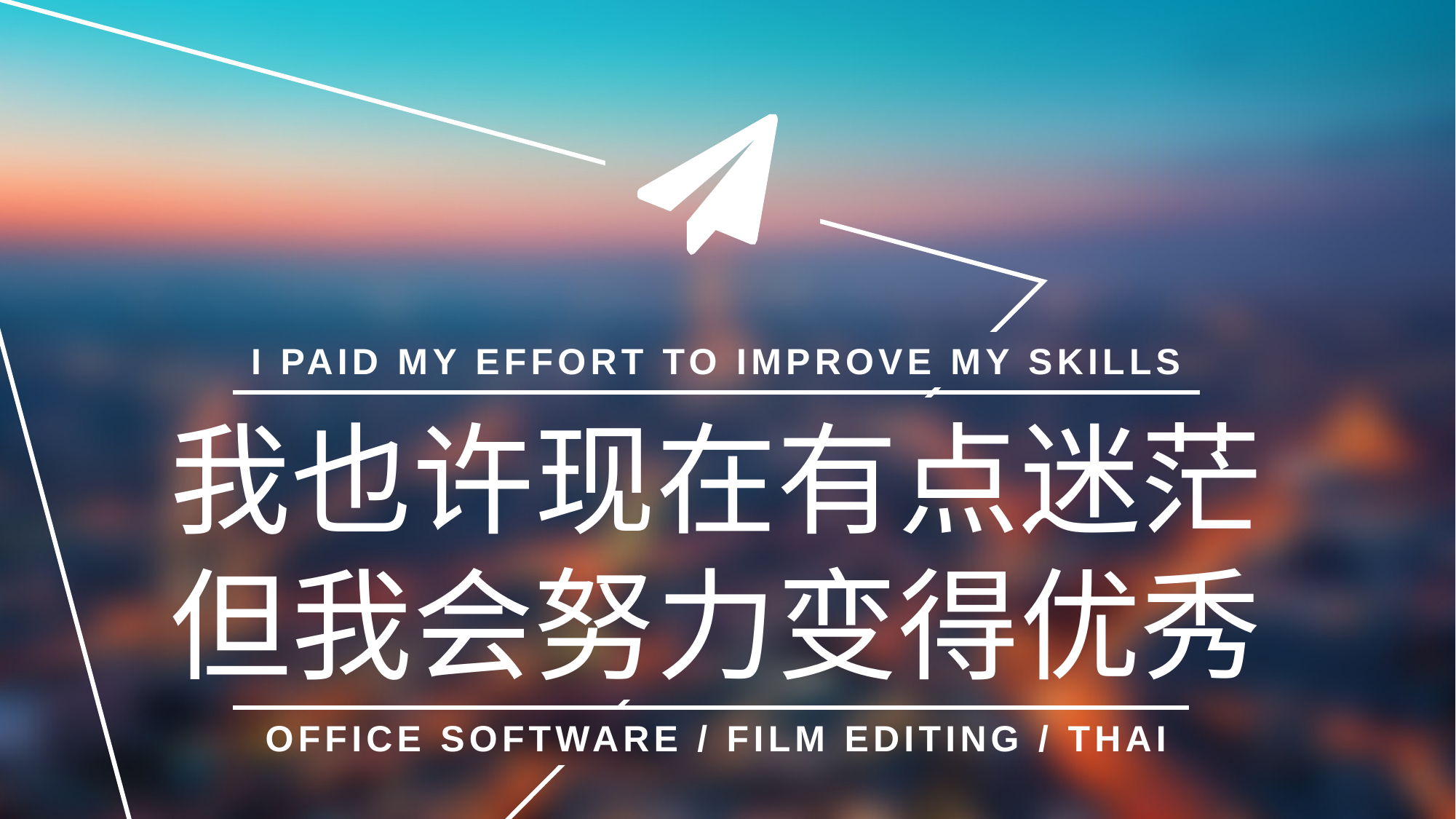

I PAID MY EFFORT TO IMPROVE MY SKILLS
我也许现在有点迷茫
但我会努力变得优秀
OFFICE SOFTWARE / FILM EDITING / THAI